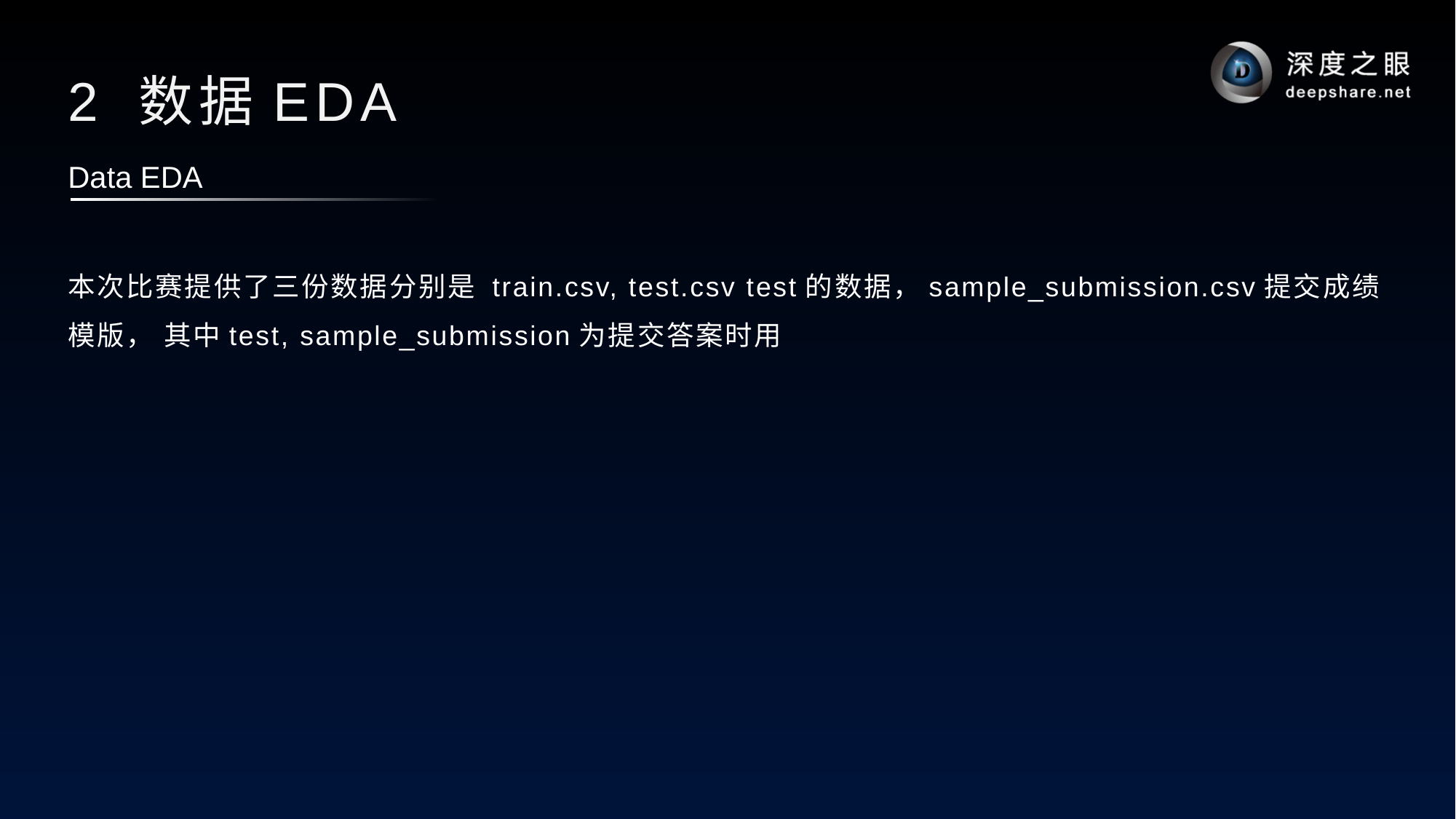

# 2 数据EDA
Data EDA
本次比赛提供了三份数据分别是 train.csv, test.csv test的数据，sample_submission.csv提交成绩模版， 其中test, sample_submission为提交答案时用